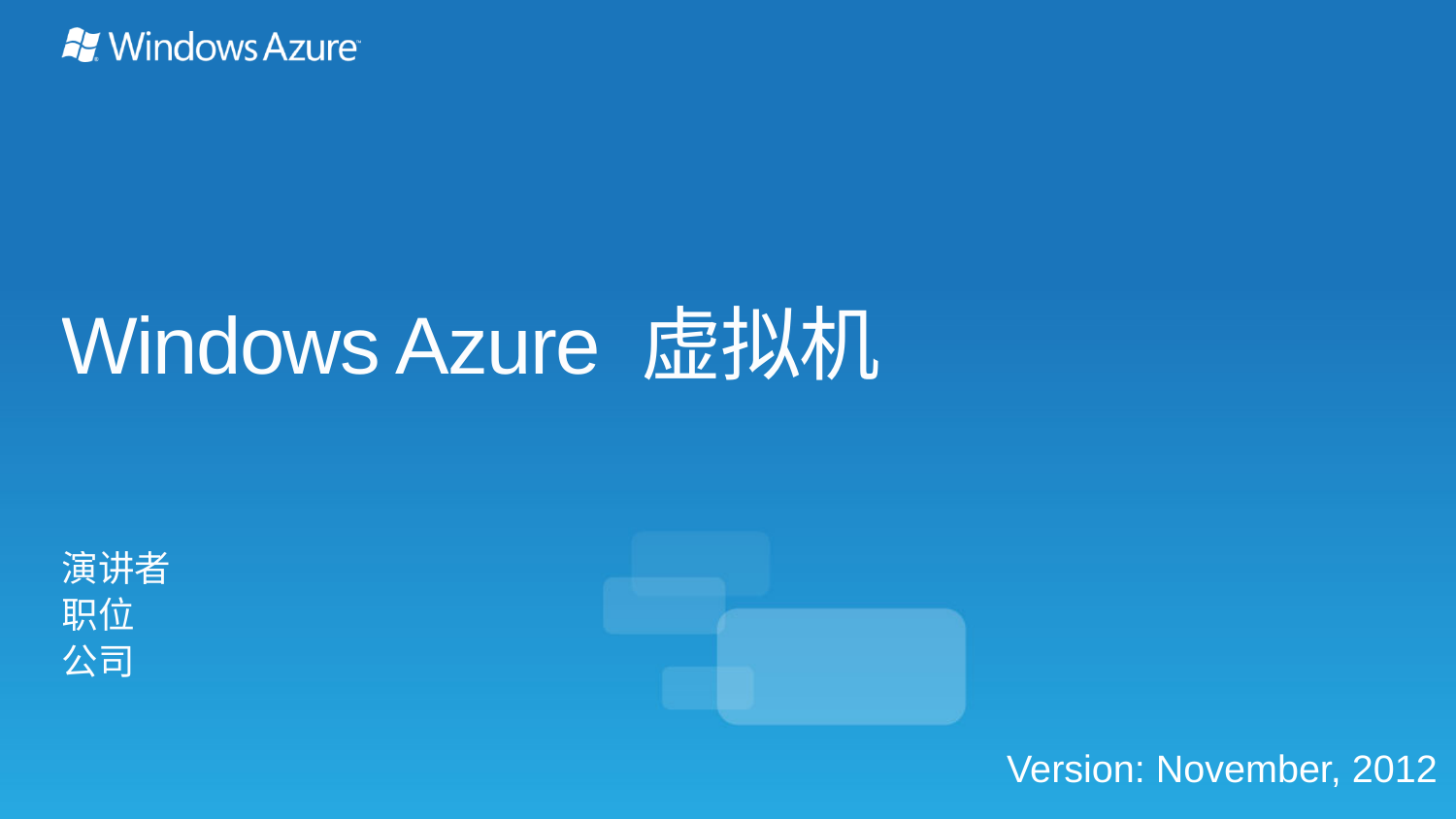

# Windows Azure 虚拟机
演讲者
职位
公司

Version: November, 2012
Version: November, 2012